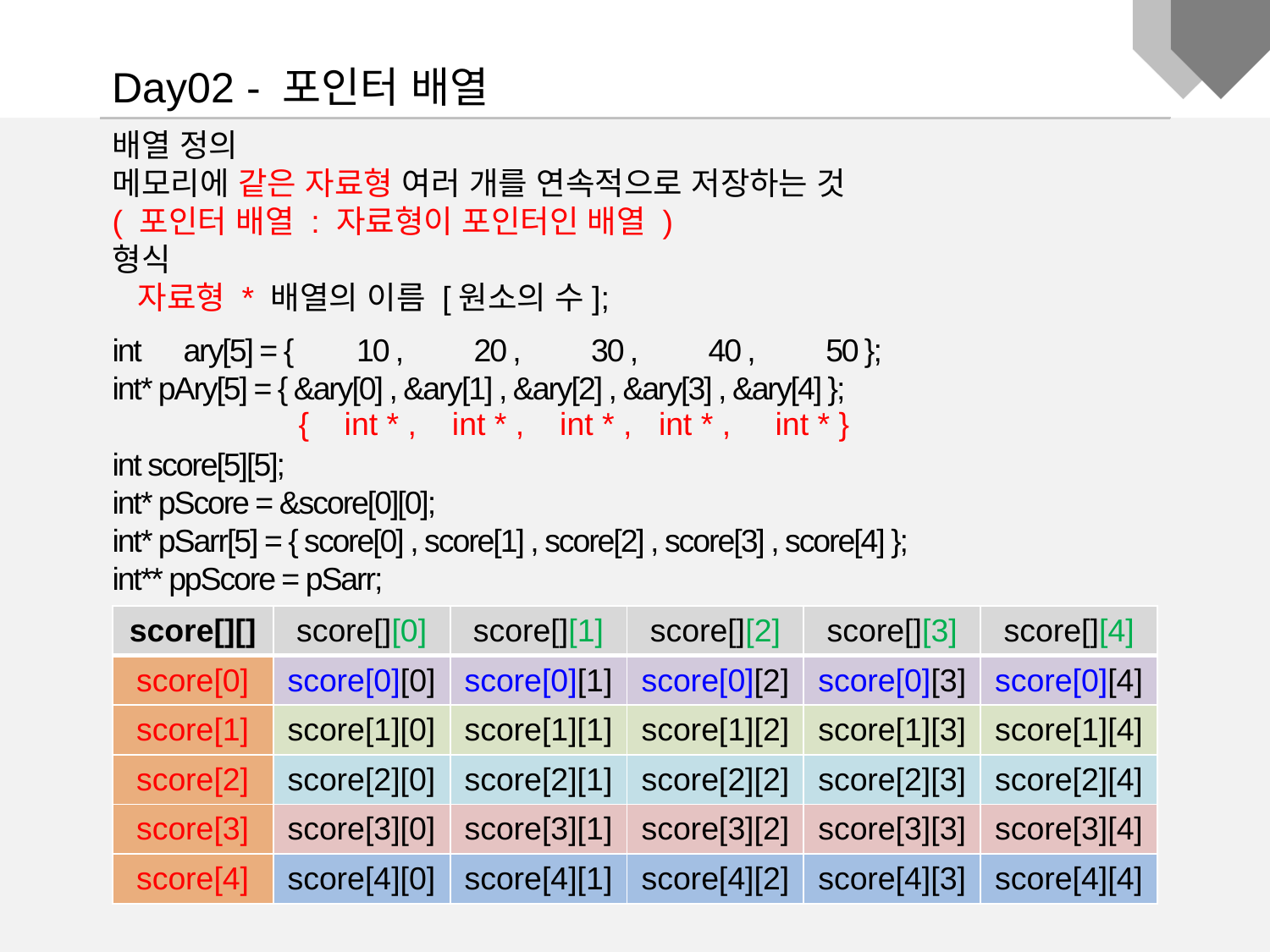

Day02 - 포인터 배열
배열 정의
메모리에 같은 자료형 여러 개를 연속적으로 저장하는 것
( 포인터 배열 : 자료형이 포인터인 배열 )
형식
  자료형 * 배열의 이름 [원소의 수];
int      ary[5] = {         10 ,          20 ,          30 ,          40 ,          50 };
int* pAry[5] = { &ary[0] , &ary[1] , &ary[2] , &ary[3] , &ary[4] };

int score[5][5];
int* pScore = &score[0][0];
int* pSarr[5] = { score[0] , score[1] , score[2] , score[3] , score[4] };
int** ppScore = pSarr;
{    int * ,    int * ,    int * ,   int * ,     int * }
| score[][] | score[][0] | score[][1] | score[][2] | score[][3] | score[][4] |
| --- | --- | --- | --- | --- | --- |
| score[0] | score[0][0] | score[0][1] | score[0][2] | score[0][3] | score[0][4] |
| score[1] | score[1][0] | score[1][1] | score[1][2] | score[1][3] | score[1][4] |
| score[2] | score[2][0] | score[2][1] | score[2][2] | score[2][3] | score[2][4] |
| score[3] | score[3][0] | score[3][1] | score[3][2] | score[3][3] | score[3][4] |
| score[4] | score[4][0] | score[4][1] | score[4][2] | score[4][3] | score[4][4] |